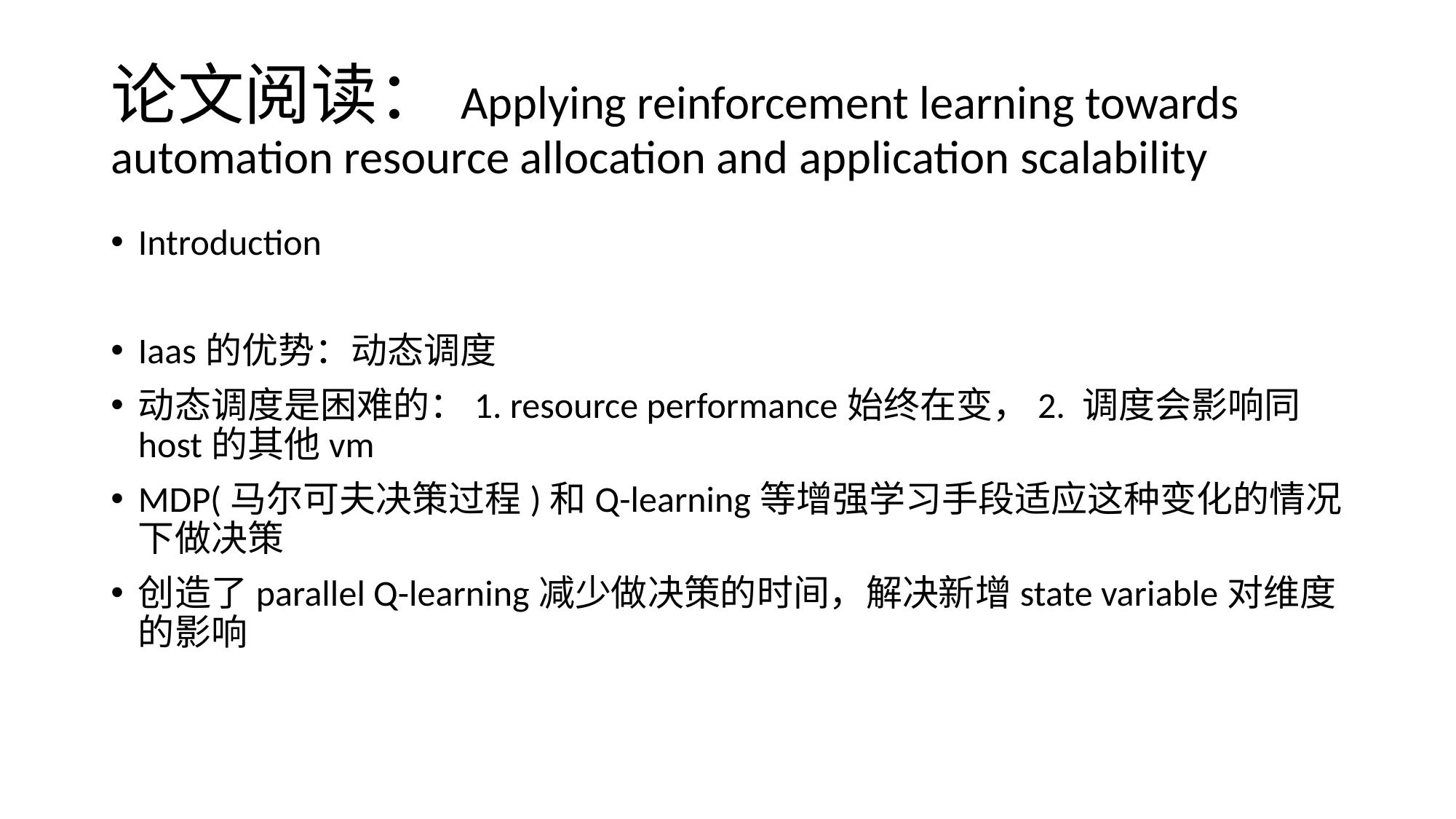

# 论文阅读：Applying reinforcement learning towards automation resource allocation and application scalability
Introduction

Iaas的优势：动态调度
动态调度是困难的：1. resource performance始终在变，2. 调度会影响同host的其他vm
MDP(马尔可夫决策过程)和Q-learning等增强学习手段适应这种变化的情况下做决策
创造了parallel Q-learning减少做决策的时间，解决新增state variable对维度的影响